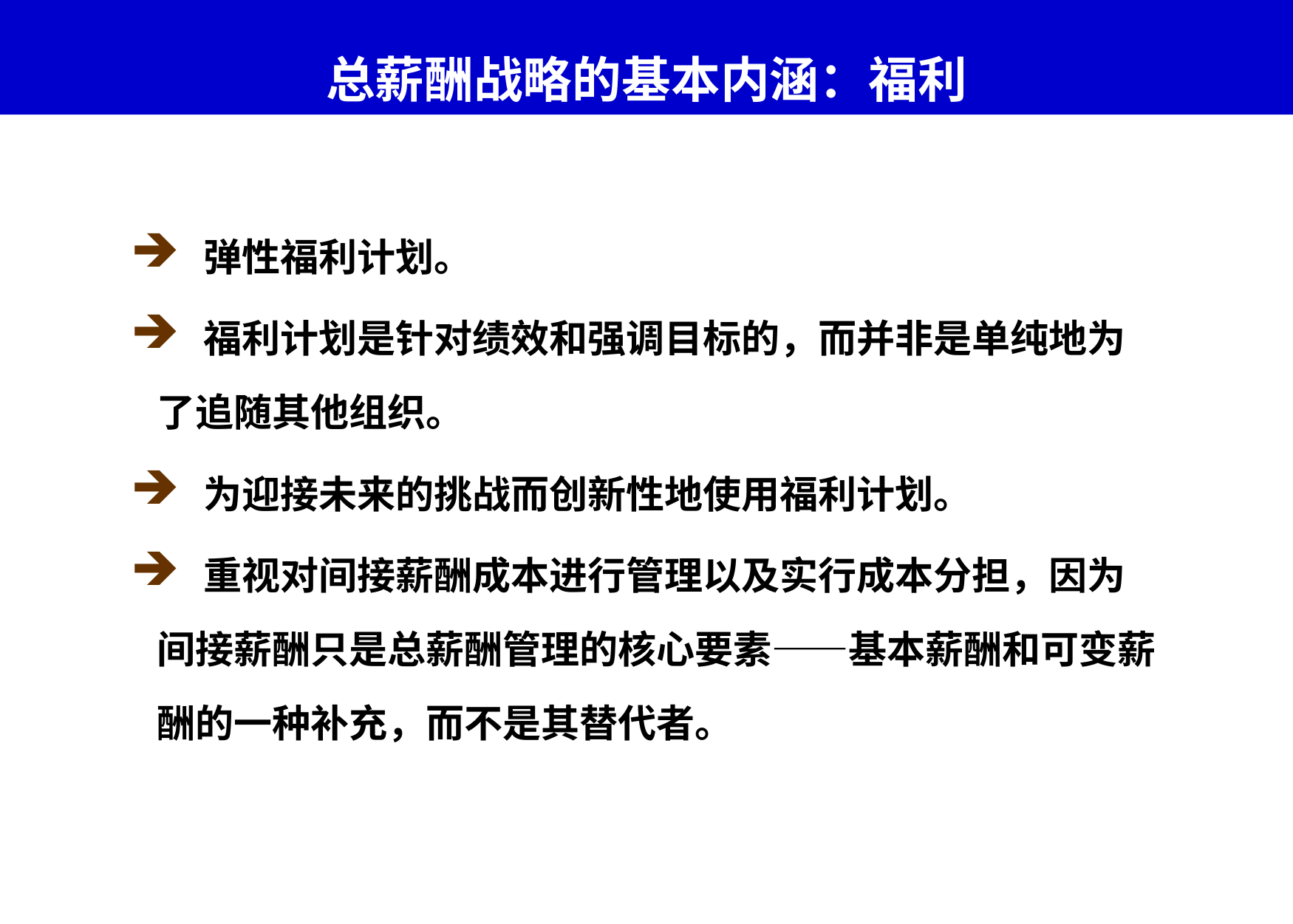

# 总薪酬战略的基本内涵：福利
  弹性福利计划。
  福利计划是针对绩效和强调目标的，而并非是单纯地为了追随其他组织。
  为迎接未来的挑战而创新性地使用福利计划。
  重视对间接薪酬成本进行管理以及实行成本分担，因为间接薪酬只是总薪酬管理的核心要素——基本薪酬和可变薪酬的一种补充，而不是其替代者。